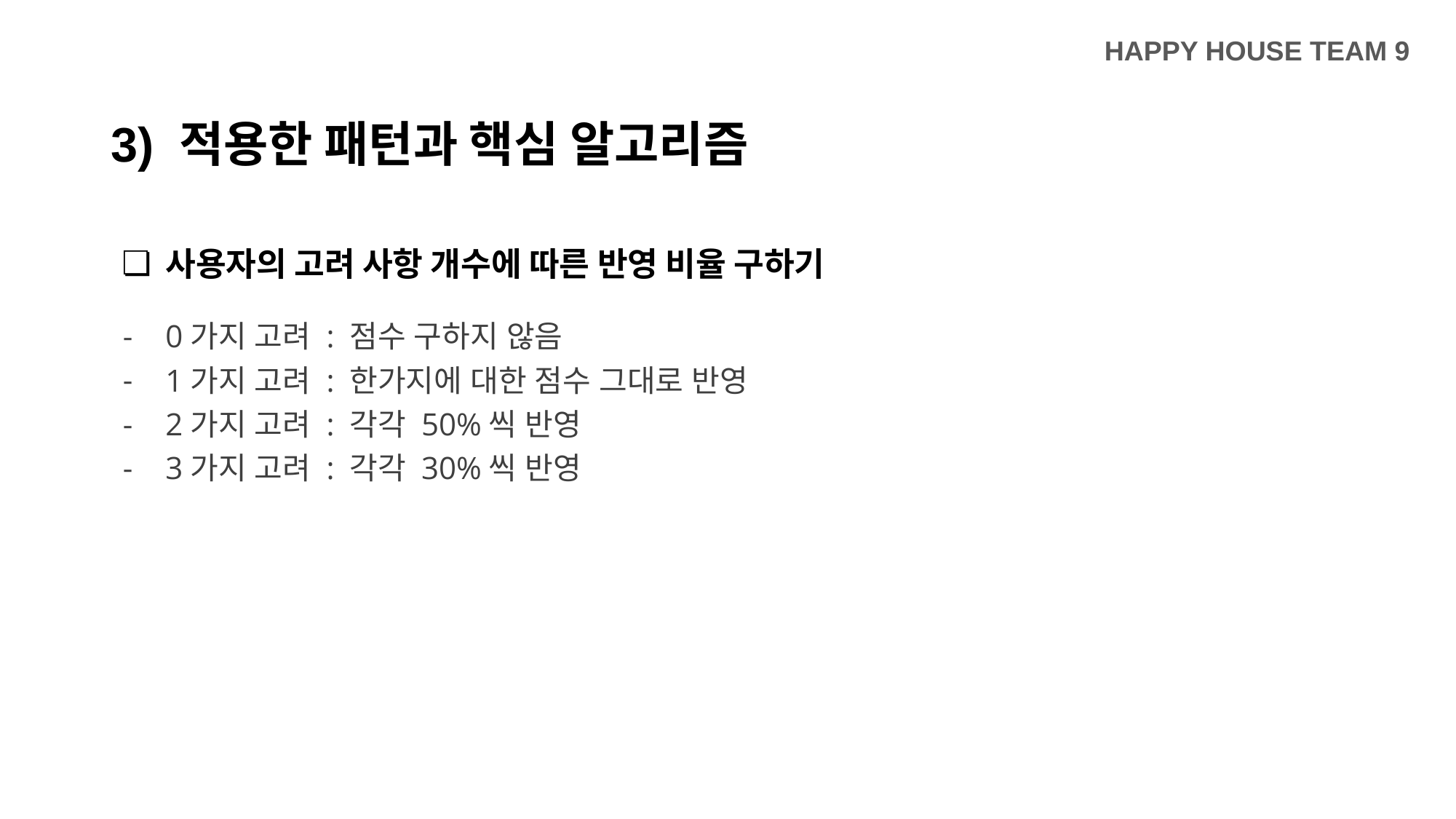

HAPPY HOUSE TEAM 9

3) 적용한 패턴과 핵심 알고리즘
사용자의 고려 사항 개수에 따른 반영 비율 구하기

0가지 고려 : 점수 구하지 않음
1가지 고려 : 한가지에 대한 점수 그대로 반영
2가지 고려 : 각각 50%씩 반영
3가지 고려 : 각각 30%씩 반영